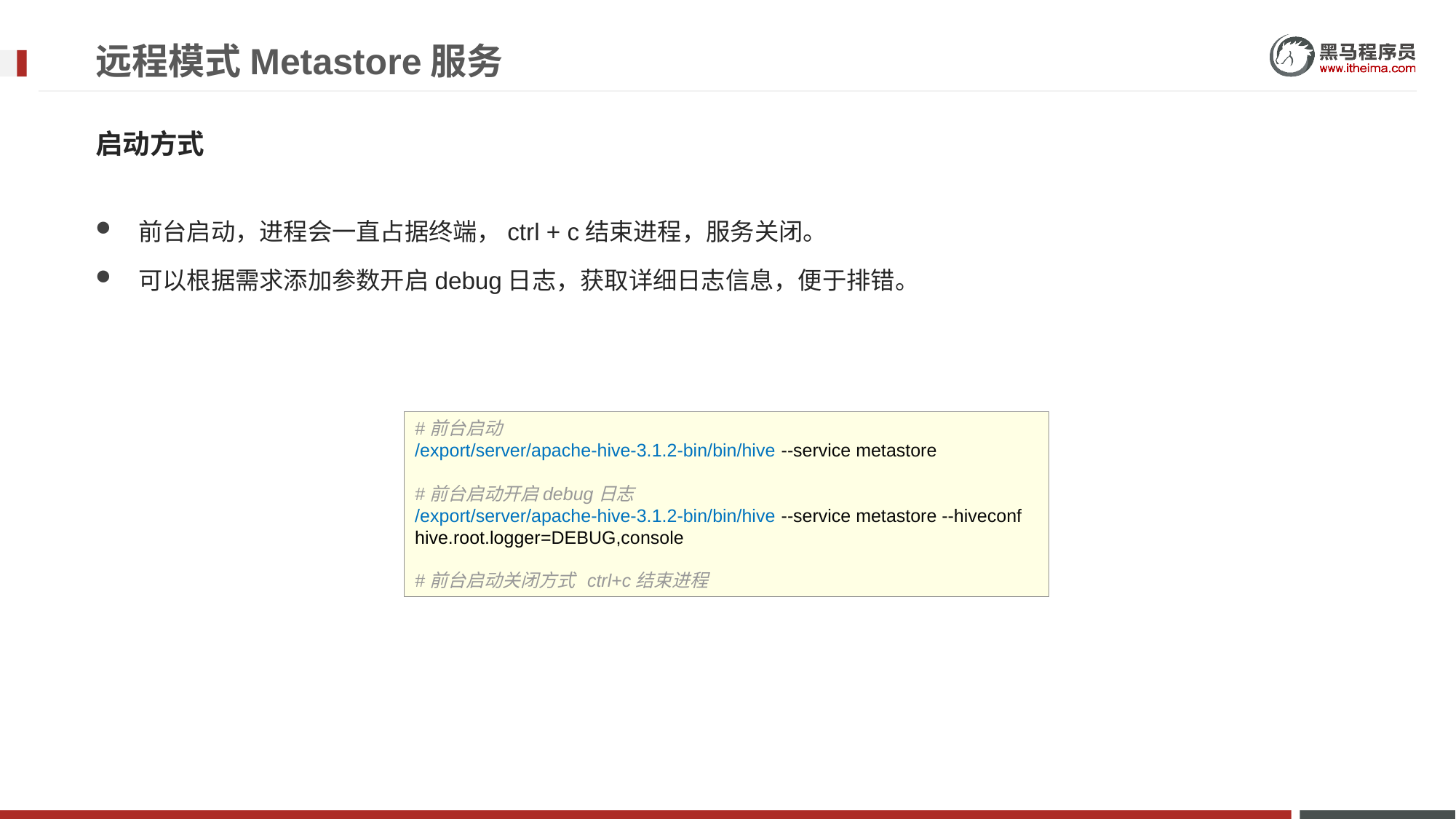

# 远程模式Metastore服务
启动方式
前台启动，进程会一直占据终端，ctrl + c结束进程，服务关闭。
可以根据需求添加参数开启debug日志，获取详细日志信息，便于排错。
#前台启动
/export/server/apache-hive-3.1.2-bin/bin/hive --service metastore
#前台启动开启debug日志
/export/server/apache-hive-3.1.2-bin/bin/hive --service metastore --hiveconf hive.root.logger=DEBUG,console
#前台启动关闭方式  ctrl+c结束进程